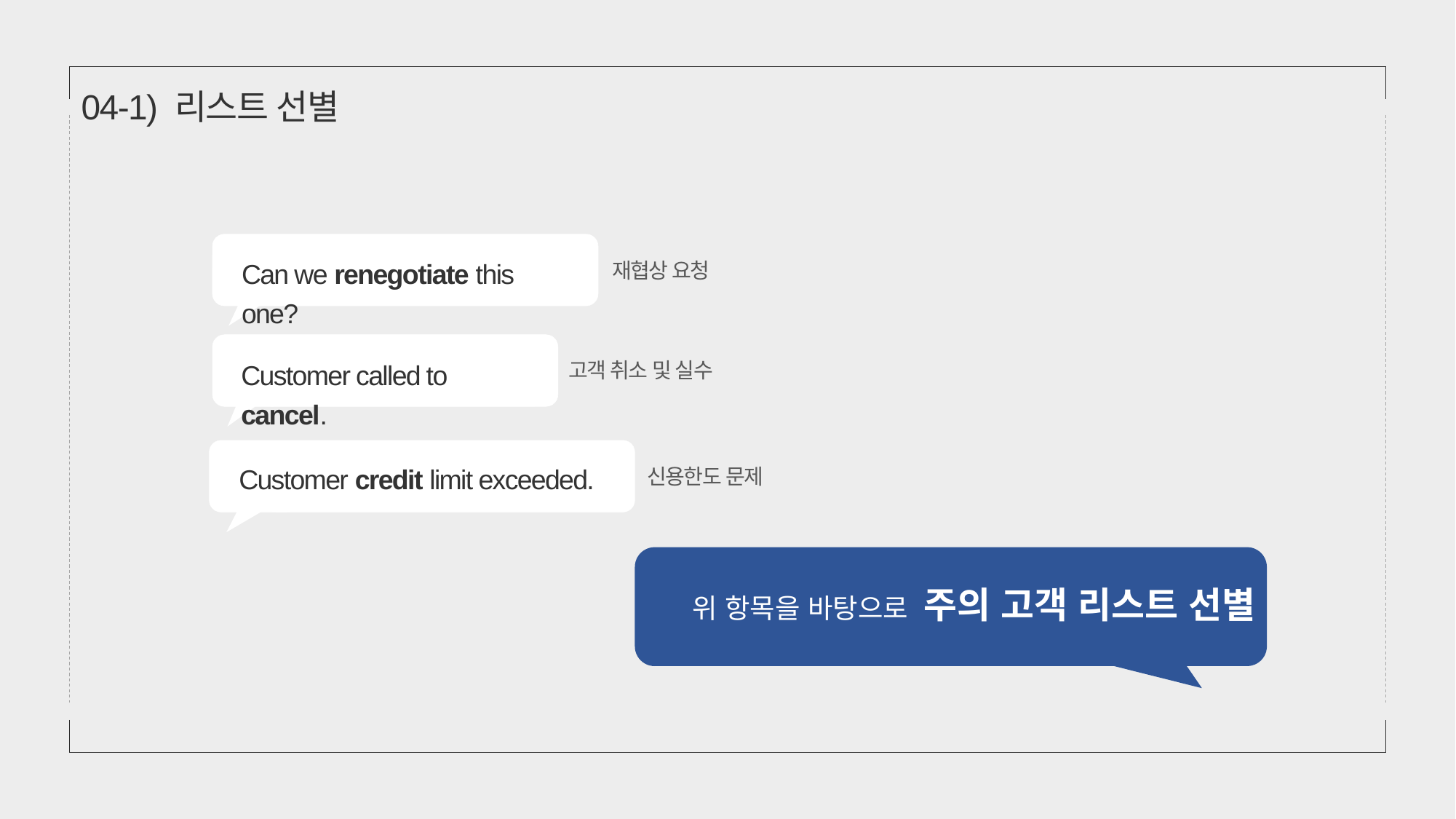

04-1) 리스트 선별

Can we renegotiate this one?
재협상 요청

Customer called to cancel.
고객 취소 및 실수

Customer credit limit exceeded.
신용한도 문제

위 항목을 바탕으로  주의 고객 리스트 선별